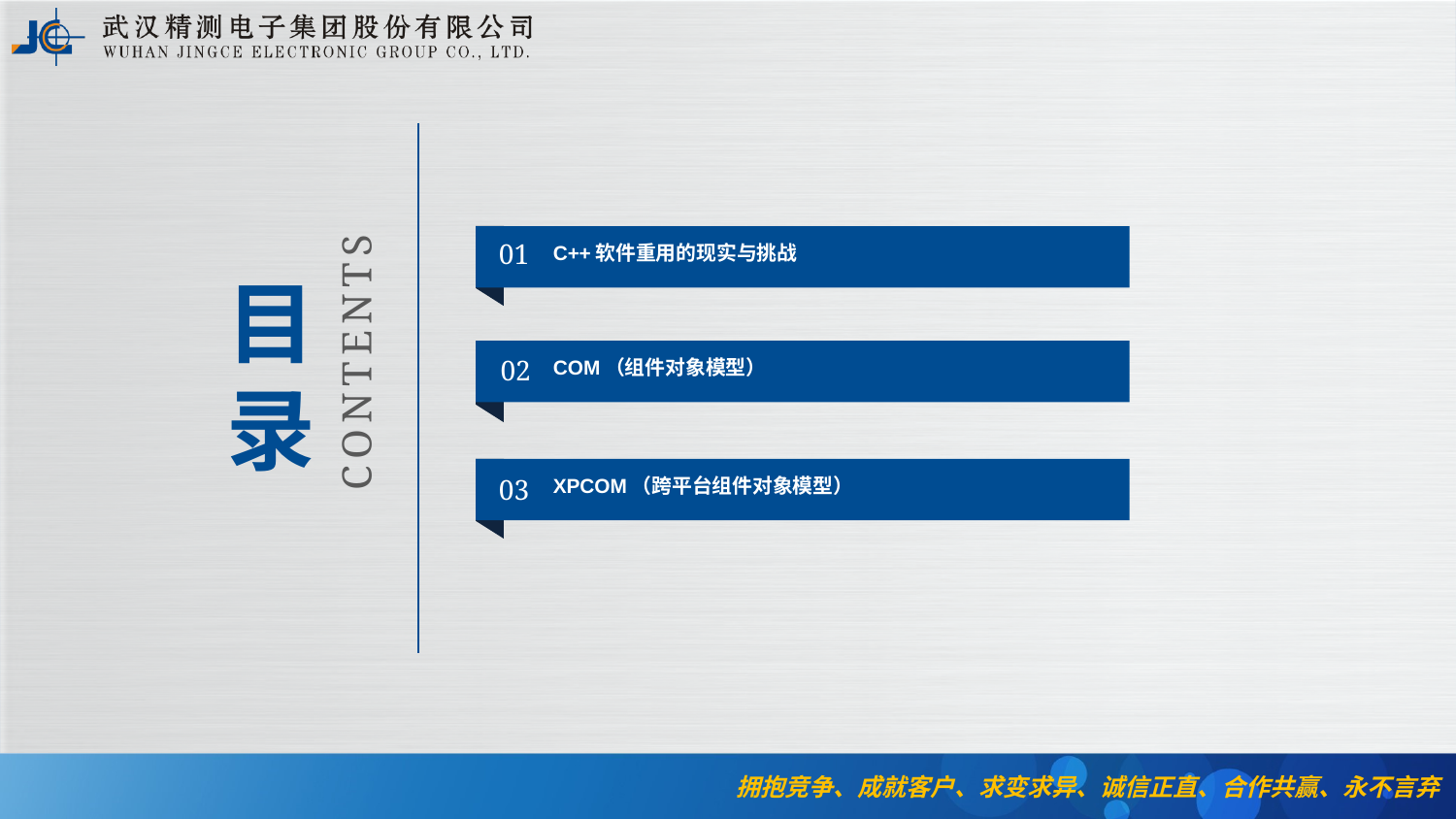

C++软件重用的现实与挑战
01
目录

CONTENTS
COM（组件对象模型）

02
XPCOM（跨平台组件对象模型）

03